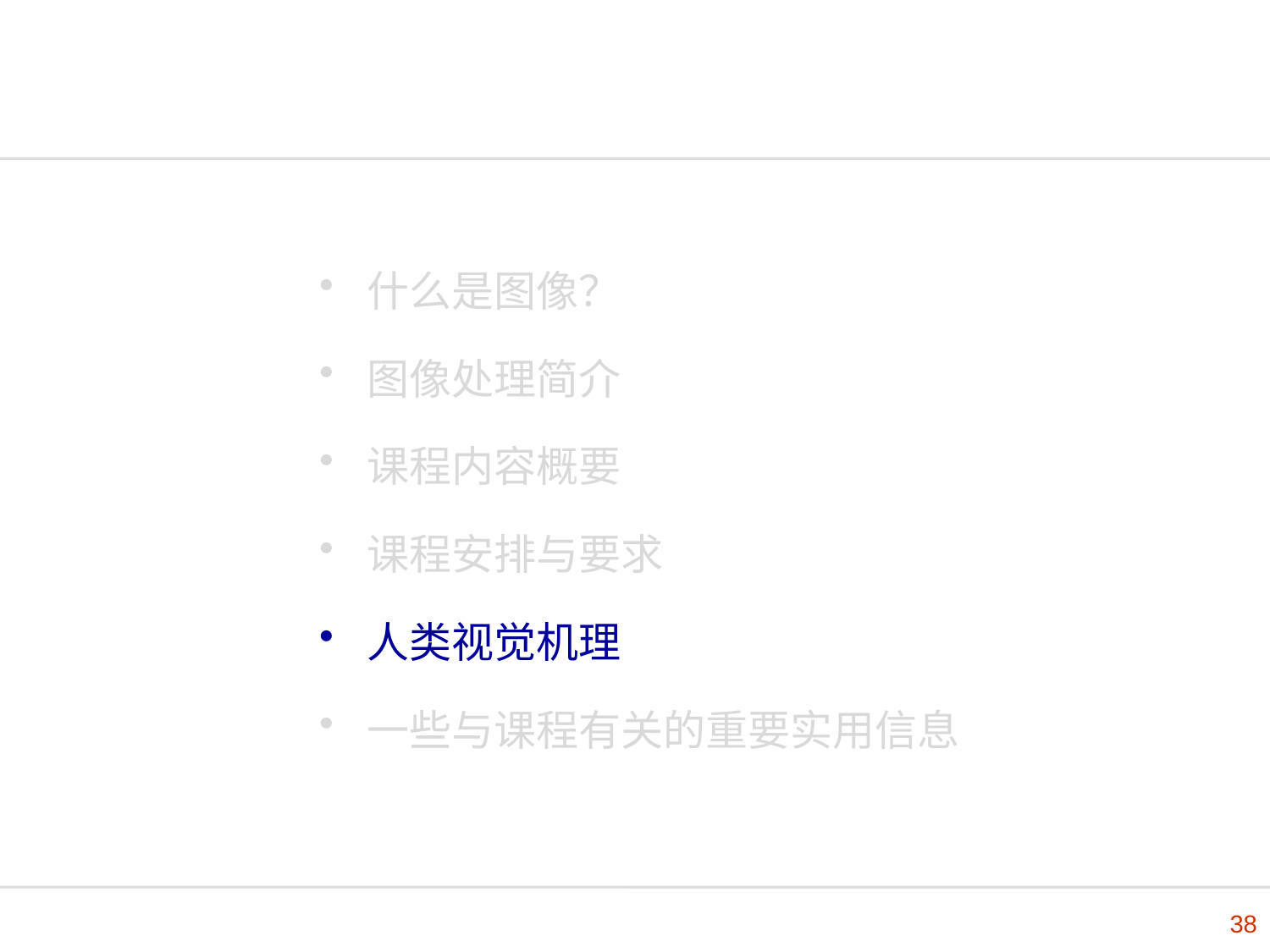

什么是图像？
图像处理简介
课程内容概要
课程安排与要求
人类视觉机理
一些与课程有关的重要实用信息
38